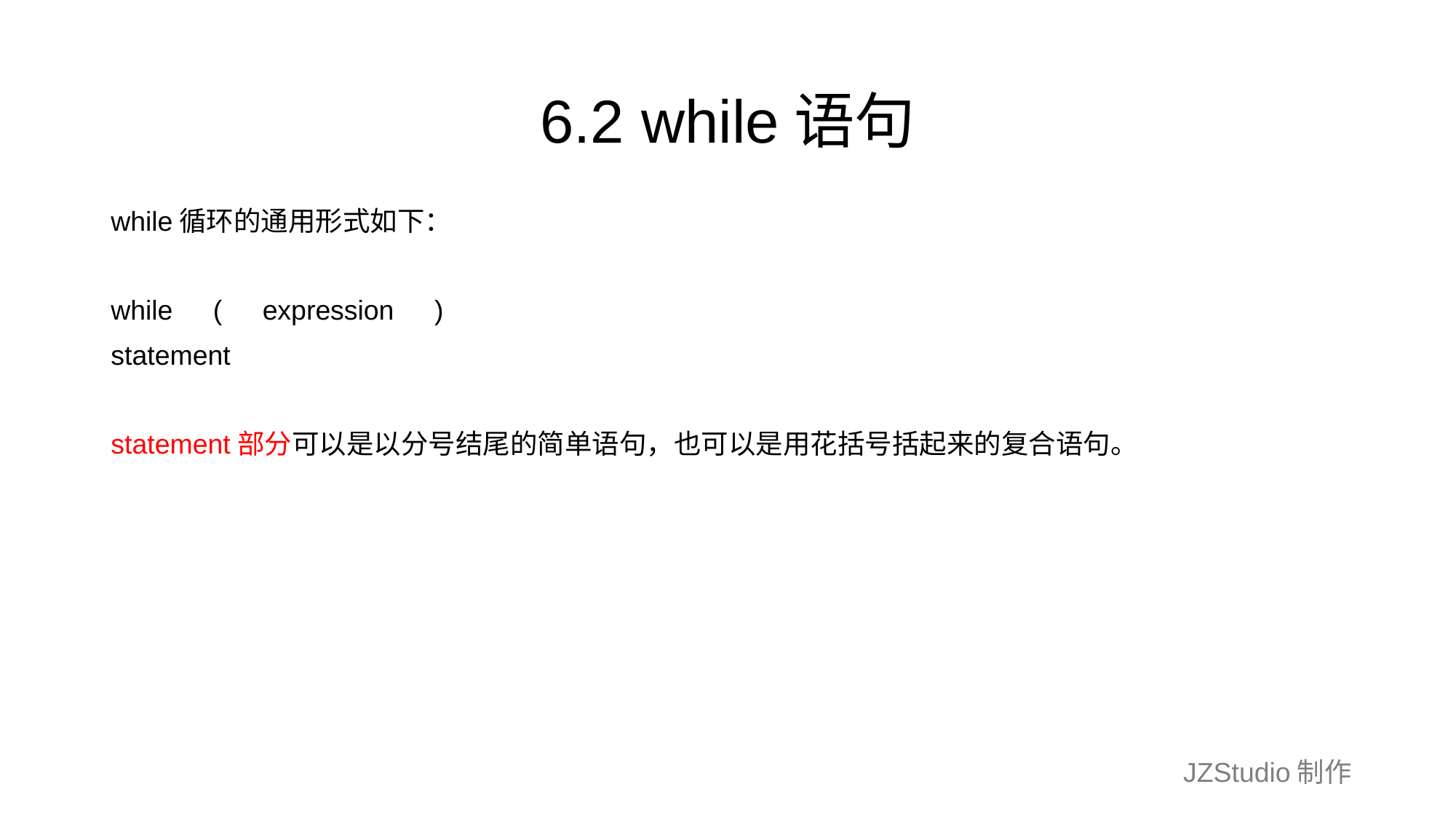

# 6.2 while语句
while循环的通用形式如下：

while　(　expression　)
statement

statement部分可以是以分号结尾的简单语句，也可以是用花括号括起来的复合语句。